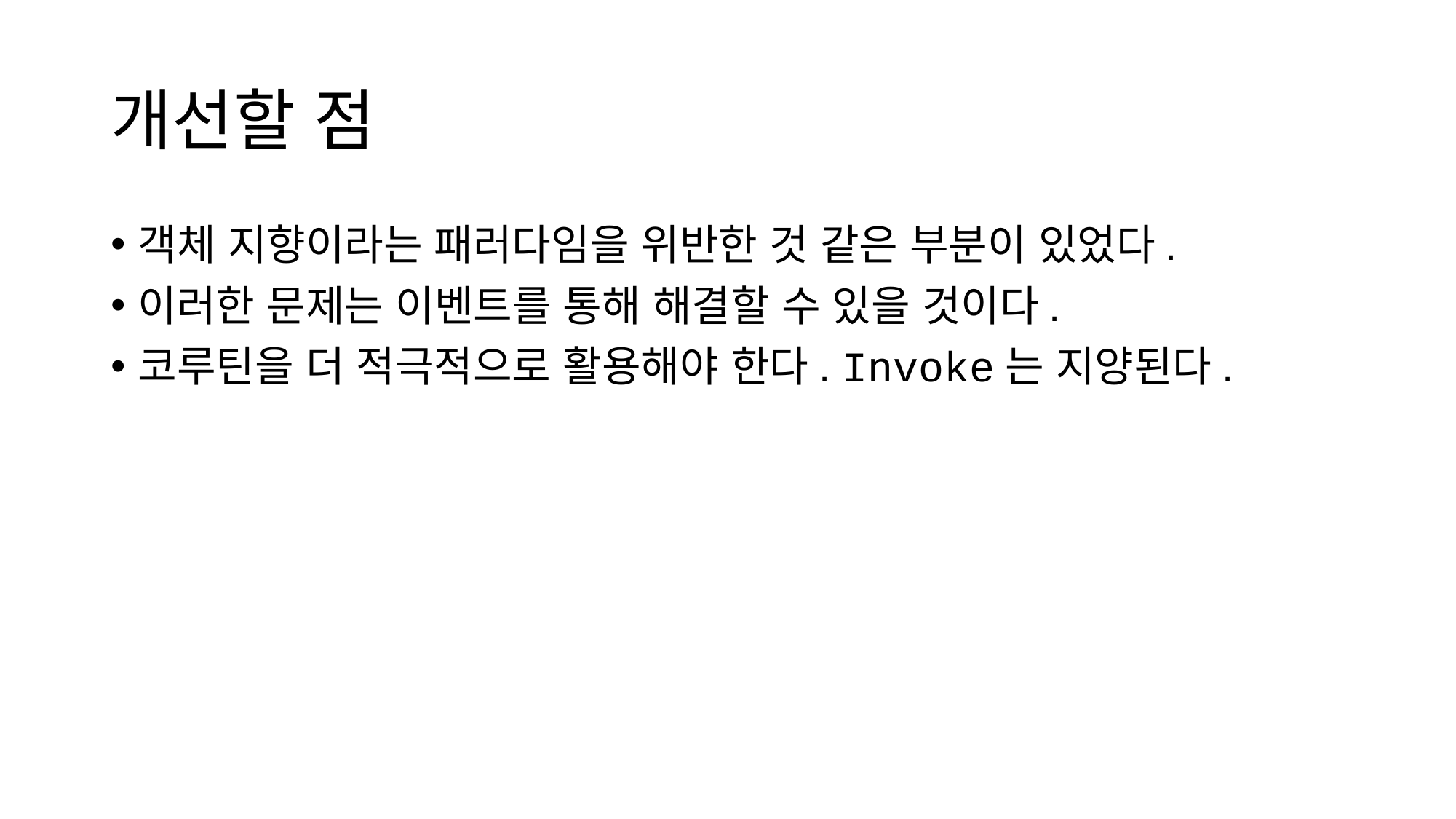

# 개선할 점
객체 지향이라는 패러다임을 위반한 것 같은 부분이 있었다.
이러한 문제는 이벤트를 통해 해결할 수 있을 것이다.
코루틴을 더 적극적으로 활용해야 한다. Invoke는 지양된다.